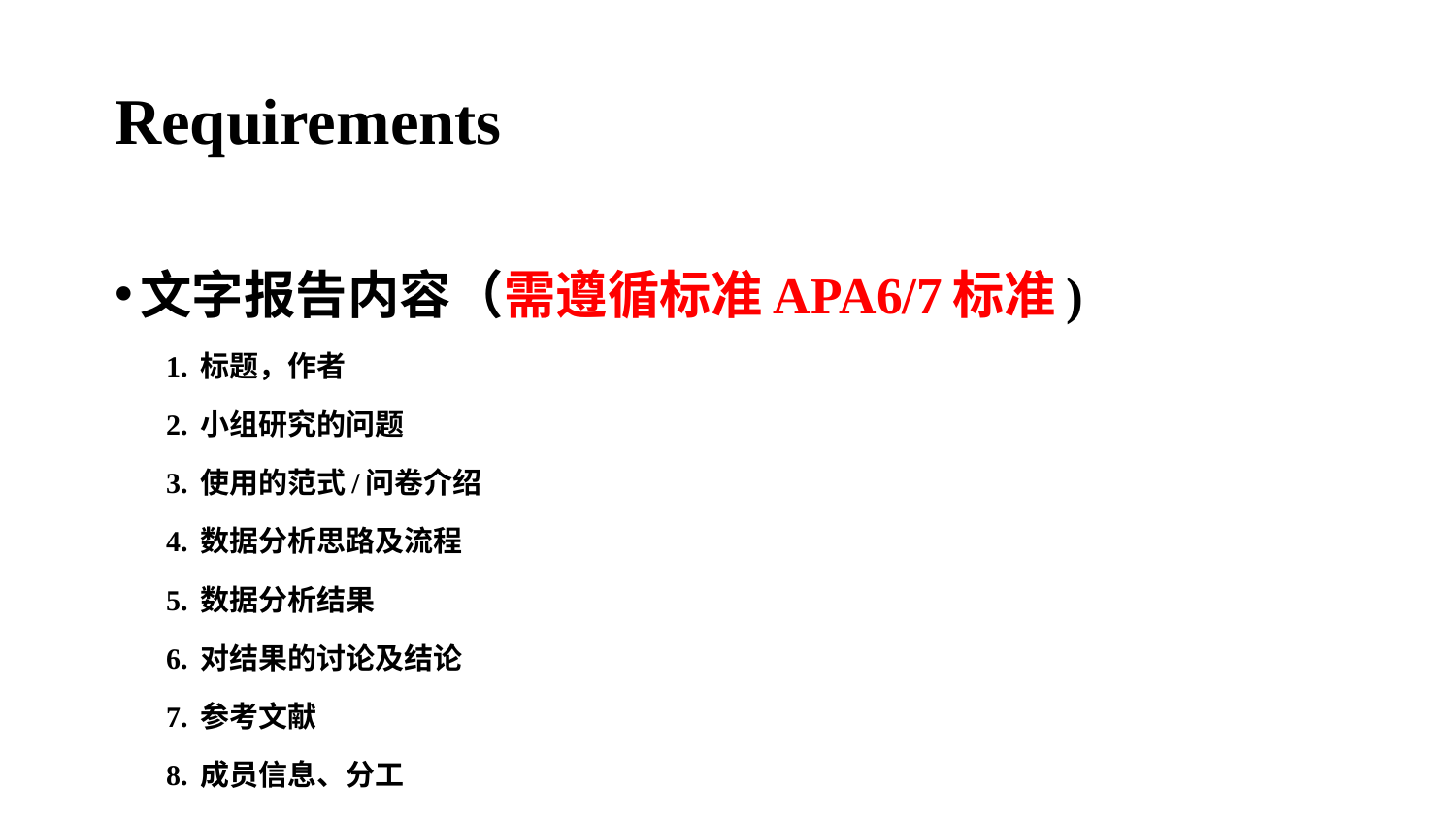

# Requirements
文字报告内容（需遵循标准APA6/7标准)
1. 标题，作者
2. 小组研究的问题
3. 使用的范式/问卷介绍
4. 数据分析思路及流程
5. 数据分析结果
6. 对结果的讨论及结论
7. 参考文献
8. 成员信息、分工